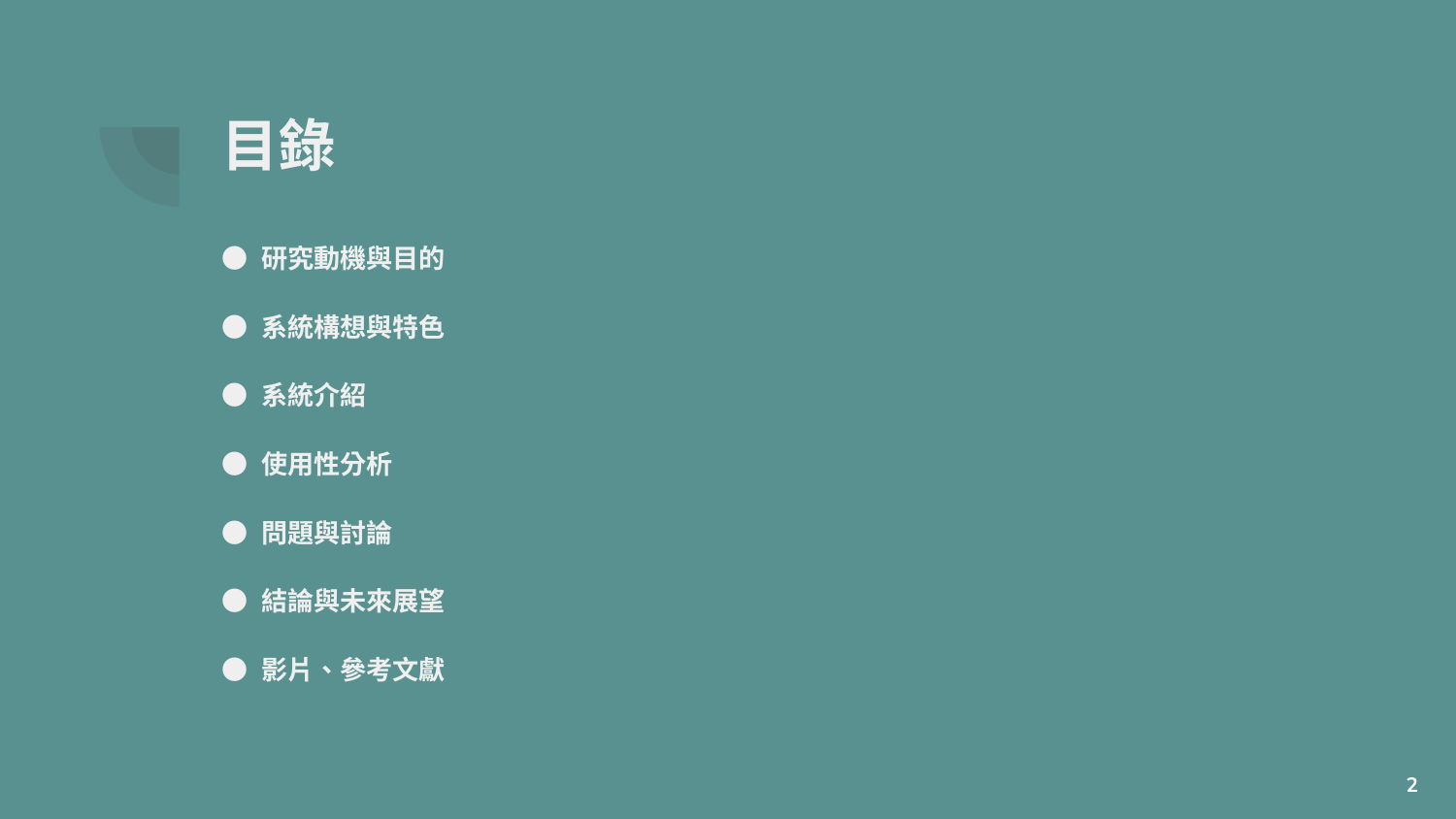

# 目錄
● 研究動機與目的
● 系統構想與特色
● 系統介紹
● 使用性分析
● 問題與討論
● 結論與未來展望
● 影片、參考文獻
2